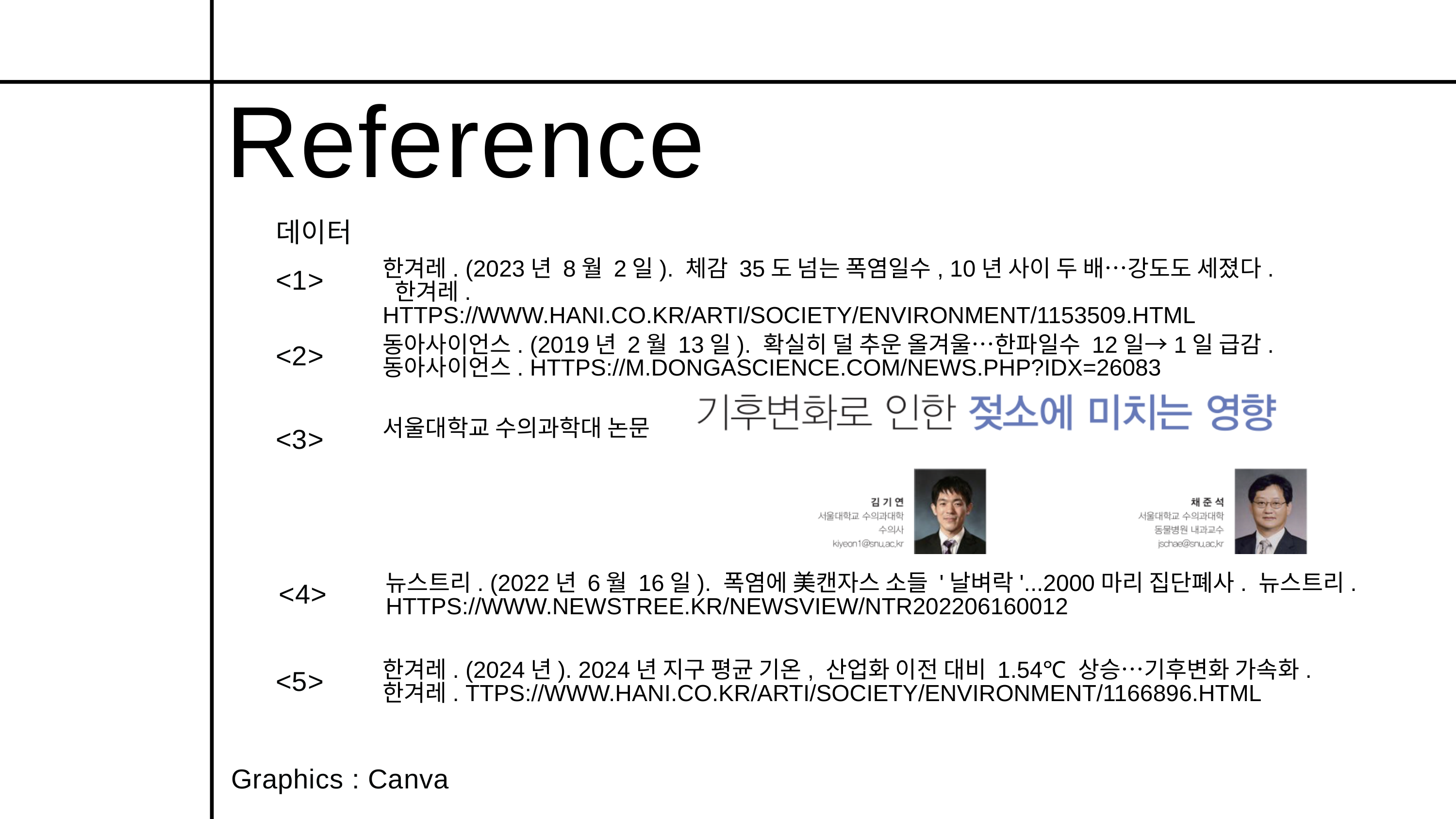

Reference
데이터
한겨레. (2023년 8월 2일). 체감 35도 넘는 폭염일수, 10년 사이 두 배…강도도 세졌다. 한겨레. HTTPS://WWW.HANI.CO.KR/ARTI/SOCIETY/ENVIRONMENT/1153509.HTML

<1>
동아사이언스. (2019년 2월 13일). 확실히 덜 추운 올겨울…한파일수 12일→1일 급감. 동아사이언스. HTTPS://M.DONGASCIENCE.COM/NEWS.PHP?IDX=26083

<2>

서울대학교 수의과학대 논문
<3>
뉴스트리. (2022년 6월 16일). 폭염에 美캔자스 소들 '날벼락'...2000마리 집단폐사. 뉴스트리. HTTPS://WWW.NEWSTREE.KR/NEWSVIEW/NTR202206160012
<4>
한겨레. (2024년). 2024년 지구 평균 기온, 산업화 이전 대비 1.54℃ 상승…기후변화 가속화. 한겨레. TTPS://WWW.HANI.CO.KR/ARTI/SOCIETY/ENVIRONMENT/1166896.HTML
<5>
Graphics : Canva